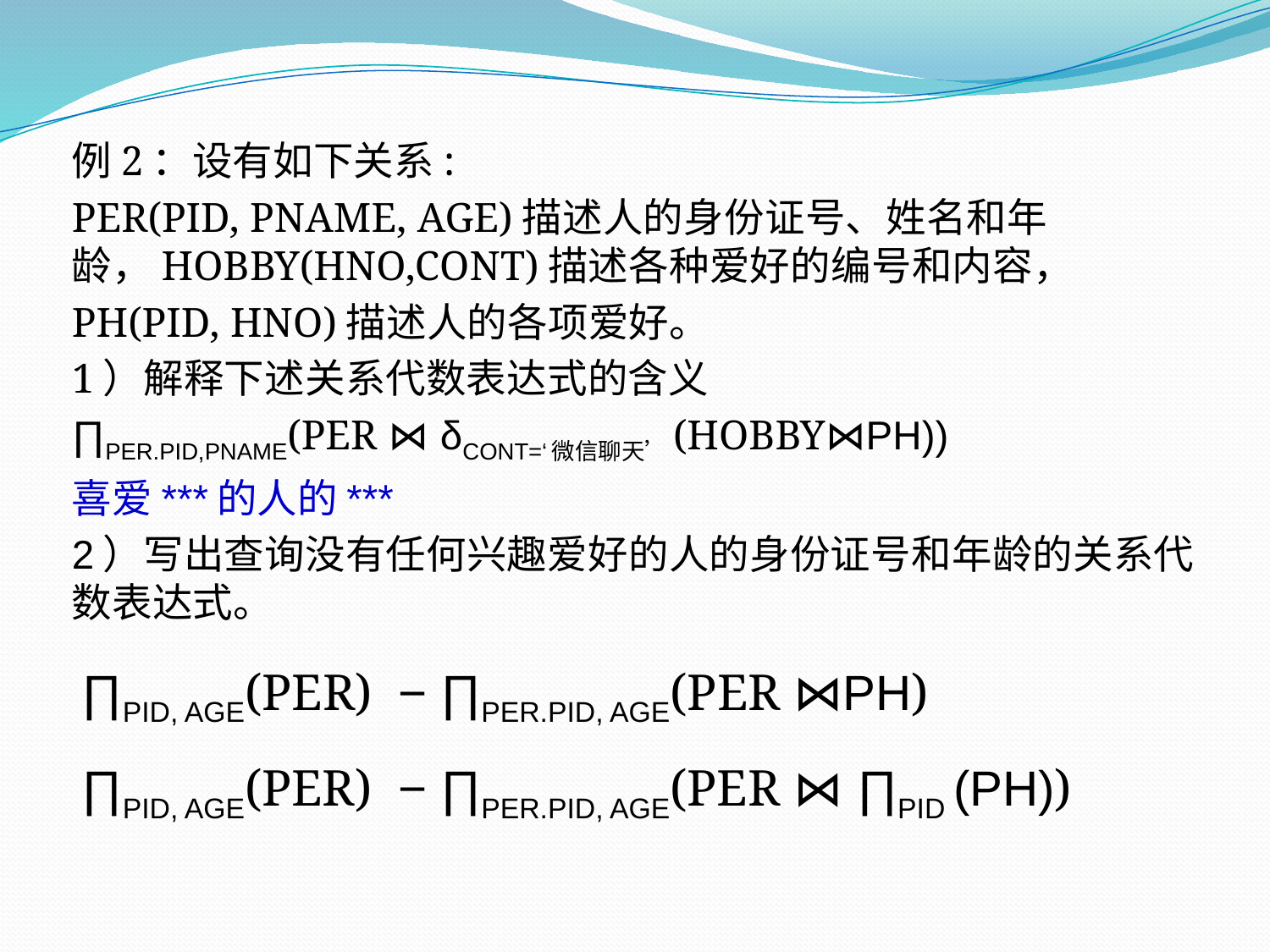

例2：设有如下关系:
PER(PID, PNAME, AGE)描述人的身份证号、姓名和年龄，HOBBY(HNO,CONT)描述各种爱好的编号和内容，
PH(PID, HNO)描述人的各项爱好。
1）解释下述关系代数表达式的含义
∏PER.PID,PNAME(PER ⋈ δCONT=‘微信聊天’(HOBBY⋈PH))
喜爱***的人的***
2）写出查询没有任何兴趣爱好的人的身份证号和年龄的关系代数表达式。
∏PID, AGE(PER)  − ∏PER.PID, AGE(PER ⋈PH)
∏PID, AGE(PER)  − ∏PER.PID, AGE(PER ⋈ ∏PID (PH))